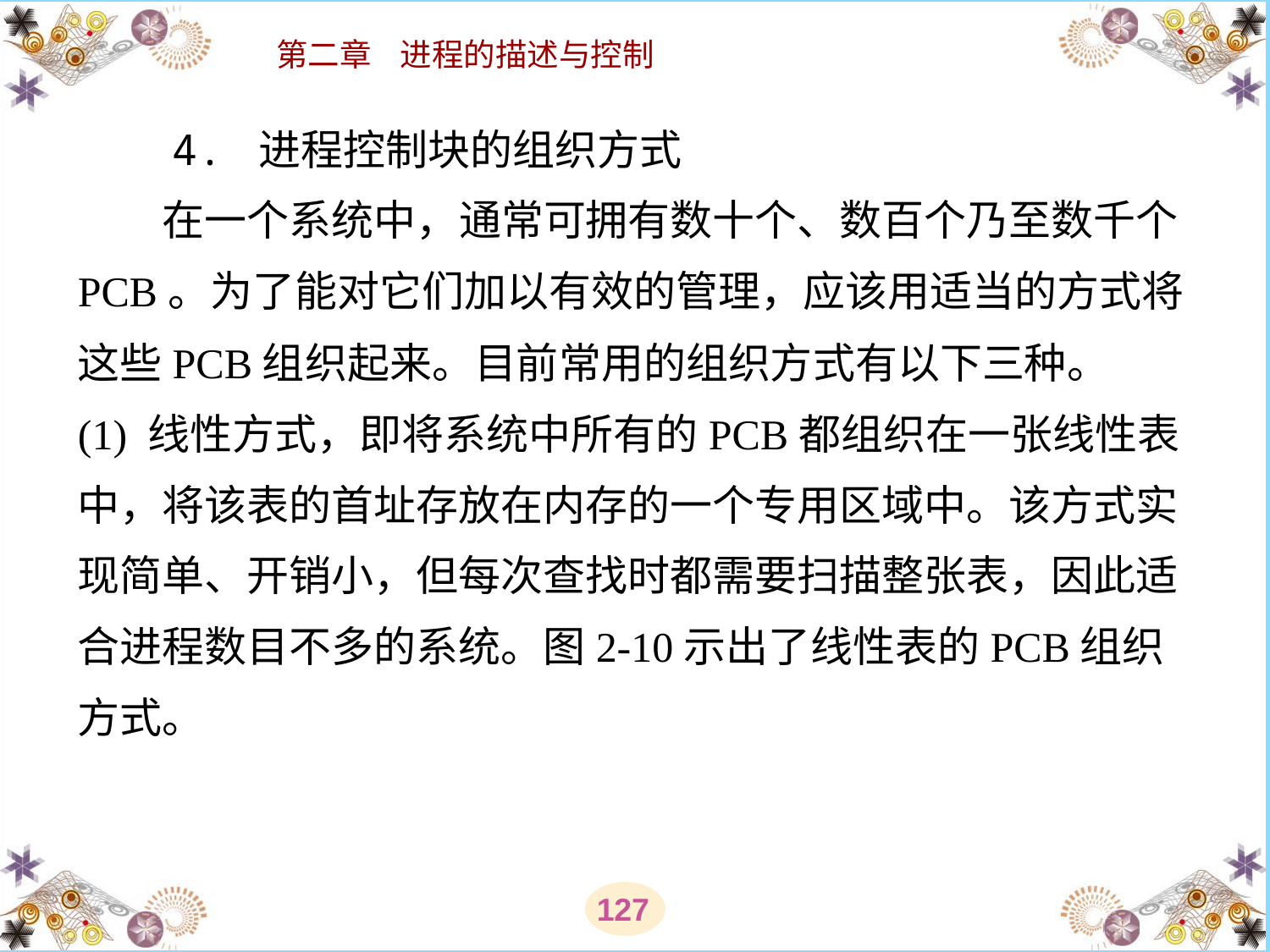

# 4. 进程控制块的组织方式 　　在一个系统中，通常可拥有数十个、数百个乃至数千个PCB。为了能对它们加以有效的管理，应该用适当的方式将这些PCB组织起来。目前常用的组织方式有以下三种。 (1) 线性方式，即将系统中所有的PCB都组织在一张线性表中，将该表的首址存放在内存的一个专用区域中。该方式实现简单、开销小，但每次查找时都需要扫描整张表，因此适合进程数目不多的系统。图2-10示出了线性表的PCB组织方式。